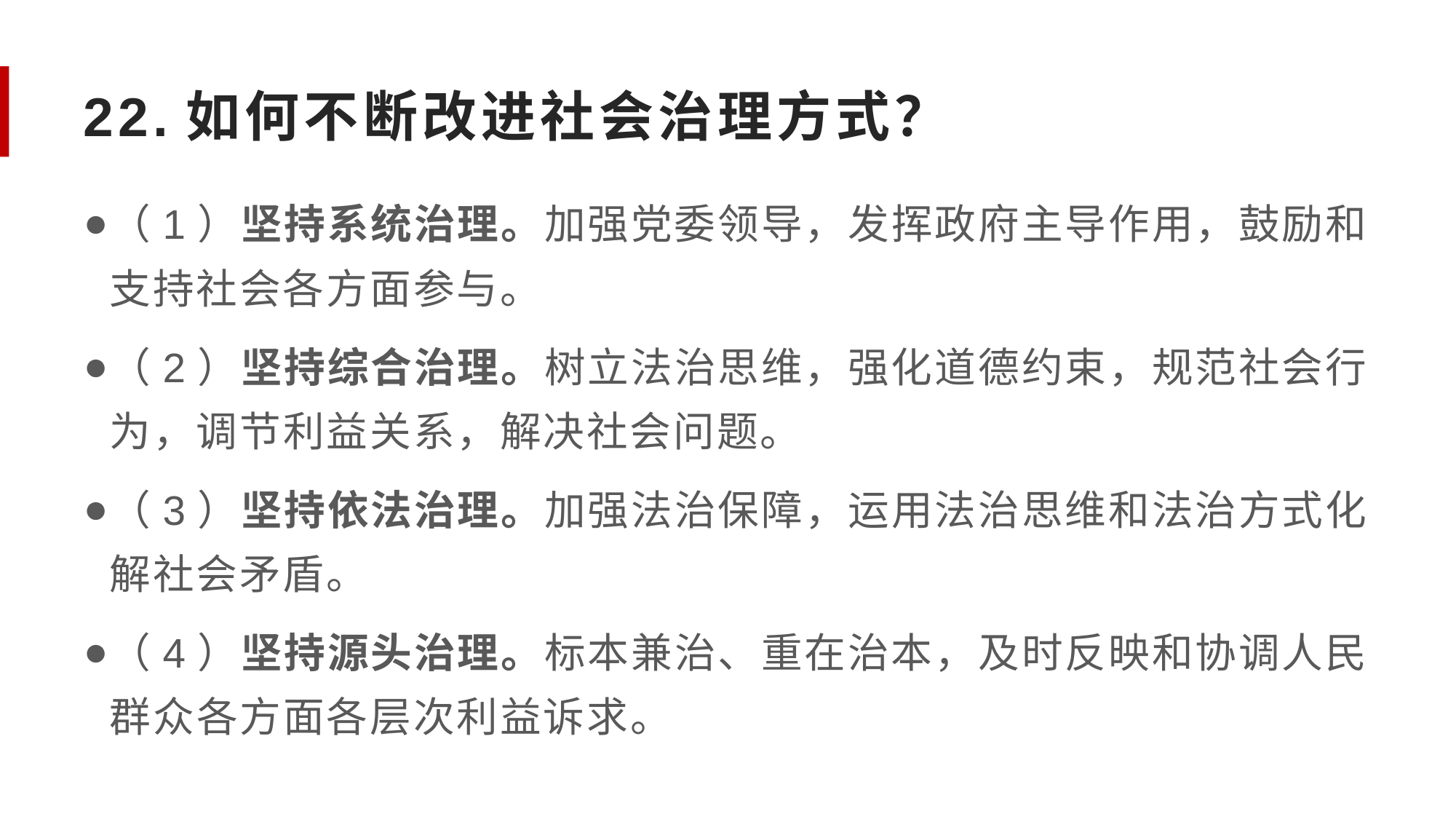

# 22.如何不断改进社会治理方式？
（1）坚持系统治理。加强党委领导，发挥政府主导作用，鼓励和支持社会各方面参与。
（2）坚持综合治理。树立法治思维，强化道德约束，规范社会行为，调节利益关系，解决社会问题。
（3）坚持依法治理。加强法治保障，运用法治思维和法治方式化解社会矛盾。
（4）坚持源头治理。标本兼治、重在治本，及时反映和协调人民群众各方面各层次利益诉求。